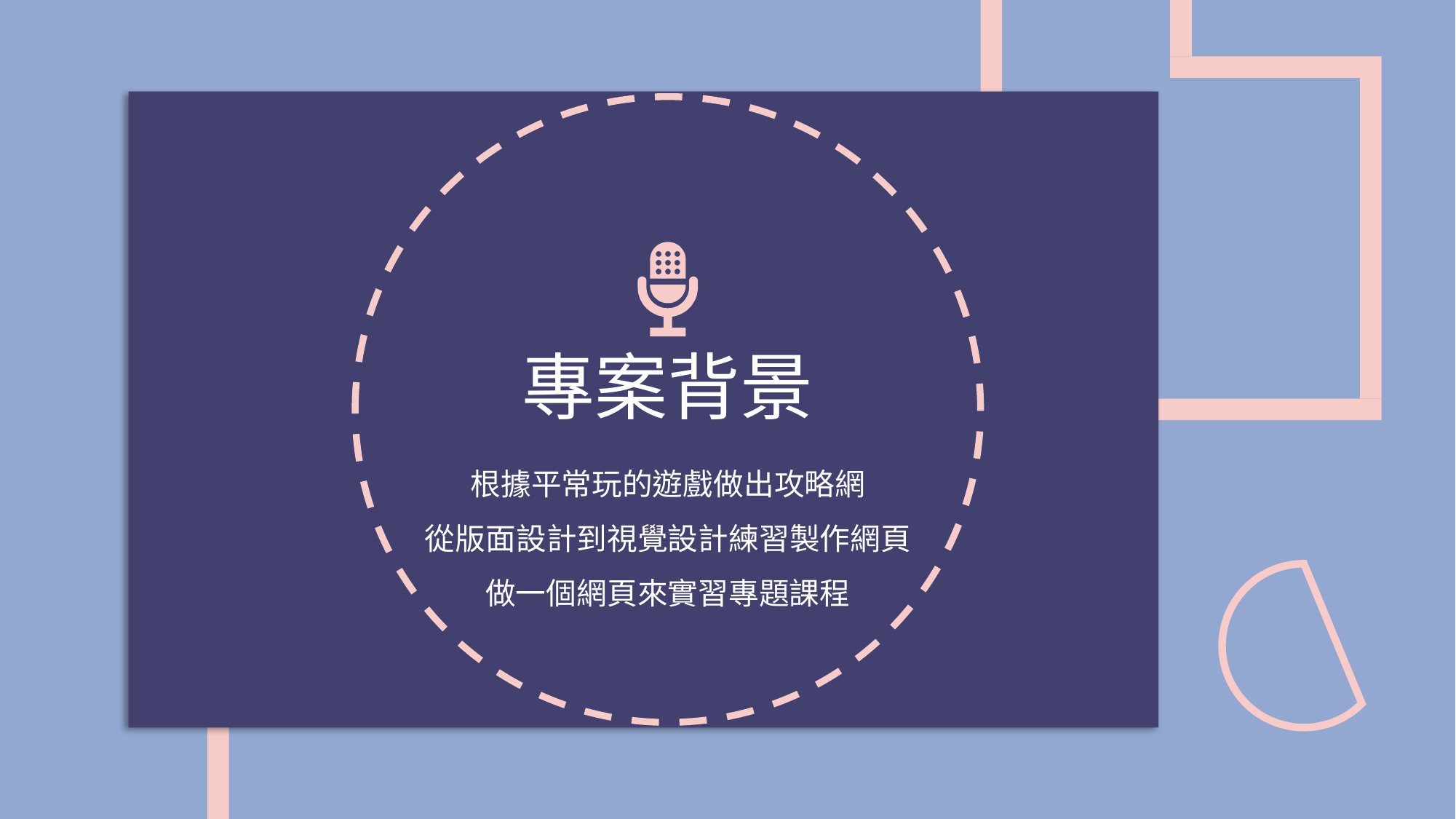

專案背景

根據平常玩的遊戲做出攻略網
從版面設計到視覺設計練習製作網頁
做一個網頁來實習專題課程